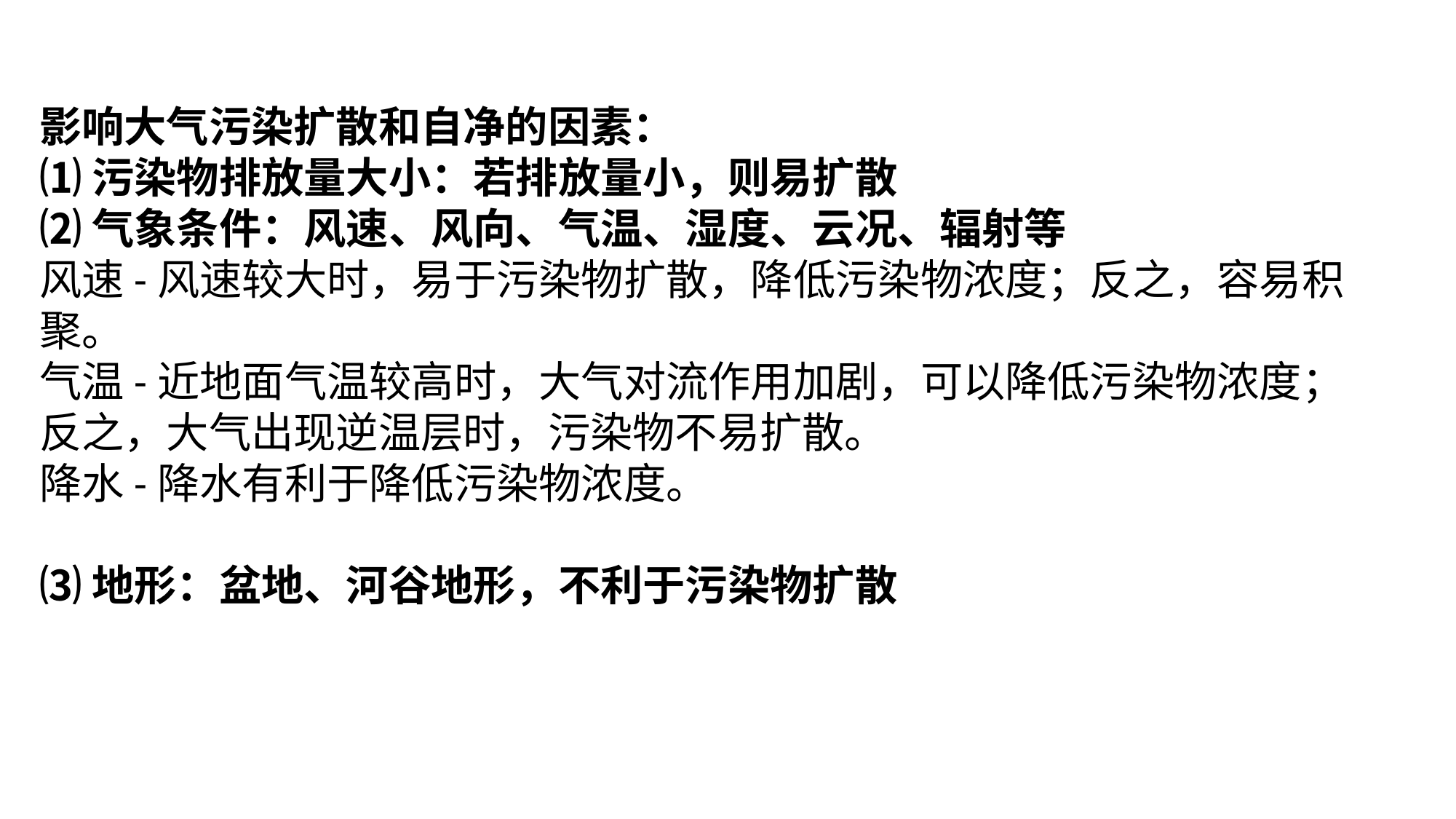

影响大气污染扩散和自净的因素：
⑴污染物排放量大小：若排放量小，则易扩散
⑵气象条件：风速、风向、气温、湿度、云况、辐射等
风速-风速较大时，易于污染物扩散，降低污染物浓度；反之，容易积聚。
气温-近地面气温较高时，大气对流作用加剧，可以降低污染物浓度；
反之，大气出现逆温层时，污染物不易扩散。
降水-降水有利于降低污染物浓度。

⑶地形：盆地、河谷地形，不利于污染物扩散